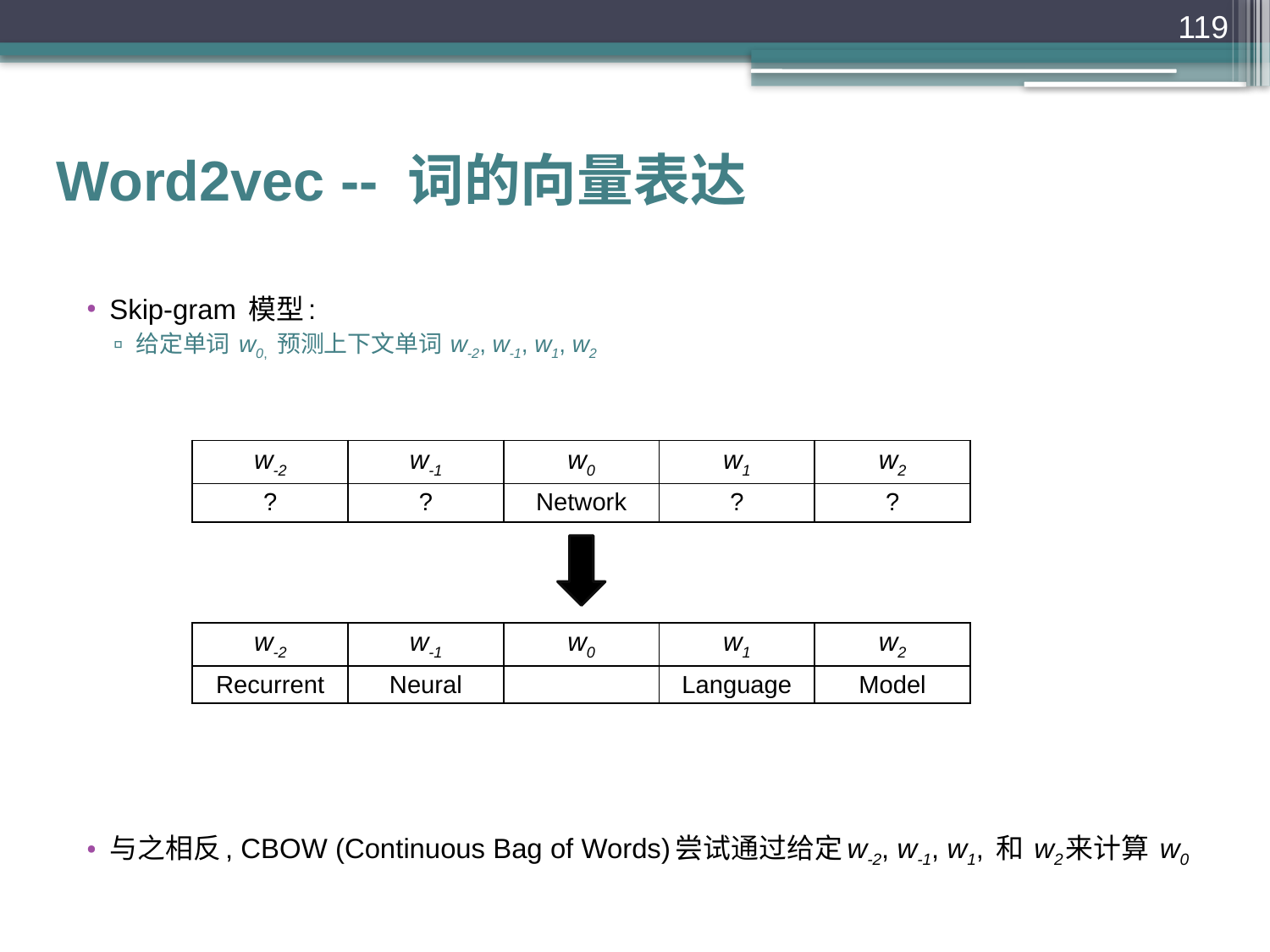

119
# Word2vec -- 词的向量表达
Skip-gram 模型:
给定单词 w0, 预测上下文单词 w-2, w-1, w1, w2

与之相反, CBOW (Continuous Bag of Words)尝试通过给定w-2, w-1, w1, 和 w2来计算 w0

| w-2 | w-1 | w0 | w1 | w2 |
| --- | --- | --- | --- | --- |
| ? | ? | Network | ? | ? |

| w-2 | w-1 | w0 | w1 | w2 |
| --- | --- | --- | --- | --- |
| Recurrent | Neural |  | Language | Model |